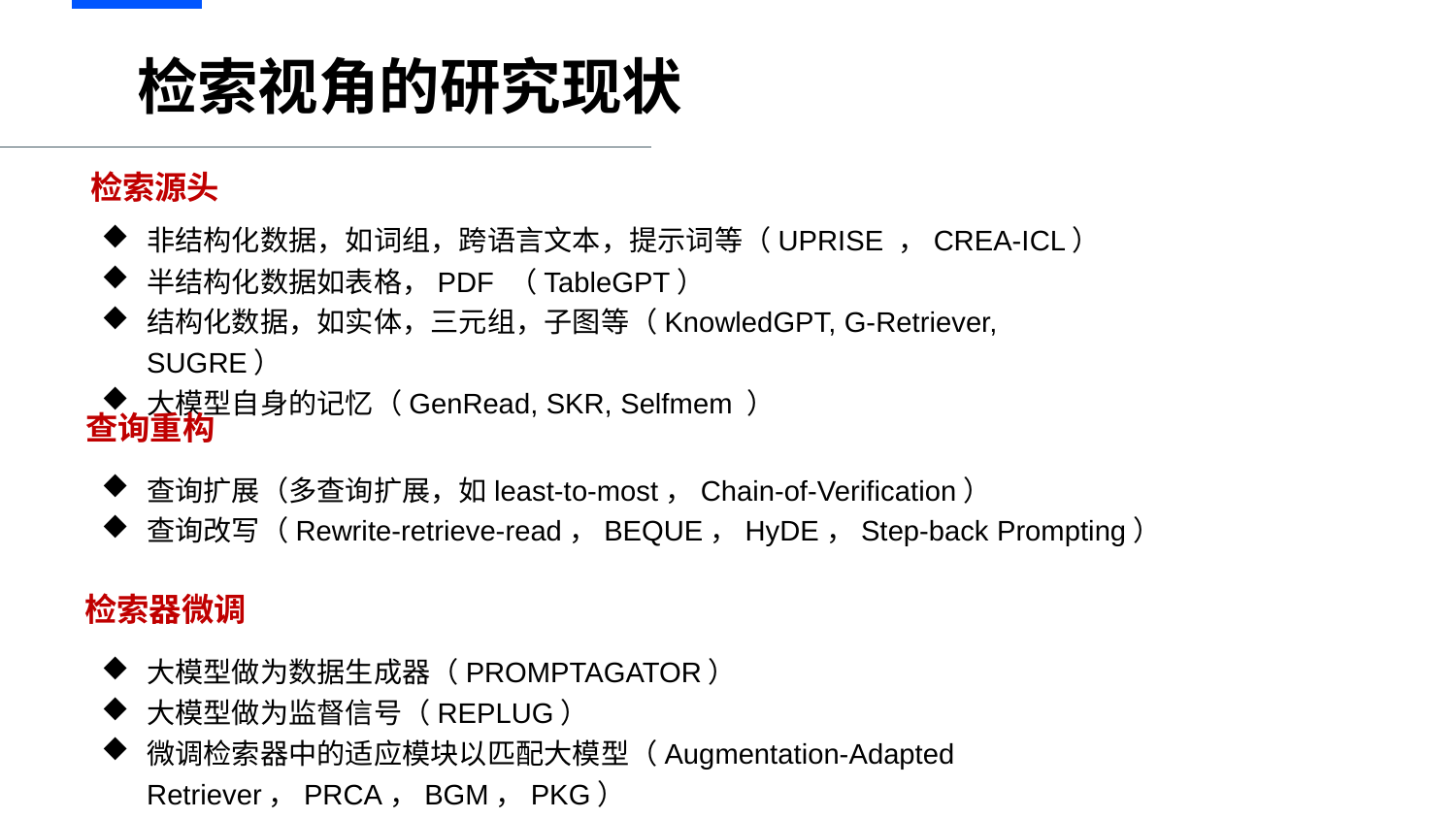

# 检索视角的研究现状
检索源头
非结构化数据，如词组，跨语言文本，提示词等（UPRISE ，CREA-ICL）
半结构化数据如表格，PDF （TableGPT）
结构化数据，如实体，三元组，子图等（KnowledGPT, G-Retriever, SUGRE）
大模型自身的记忆（GenRead, SKR, Selfmem ）
查询重构
查询扩展（多查询扩展，如least-to-most，Chain-of-Verification）
查询改写（Rewrite-retrieve-read，BEQUE，HyDE，Step-back Prompting）
检索器微调
大模型做为数据生成器（PROMPTAGATOR）
大模型做为监督信号（REPLUG）
微调检索器中的适应模块以匹配大模型（Augmentation-Adapted Retriever，PRCA，BGM，PKG）